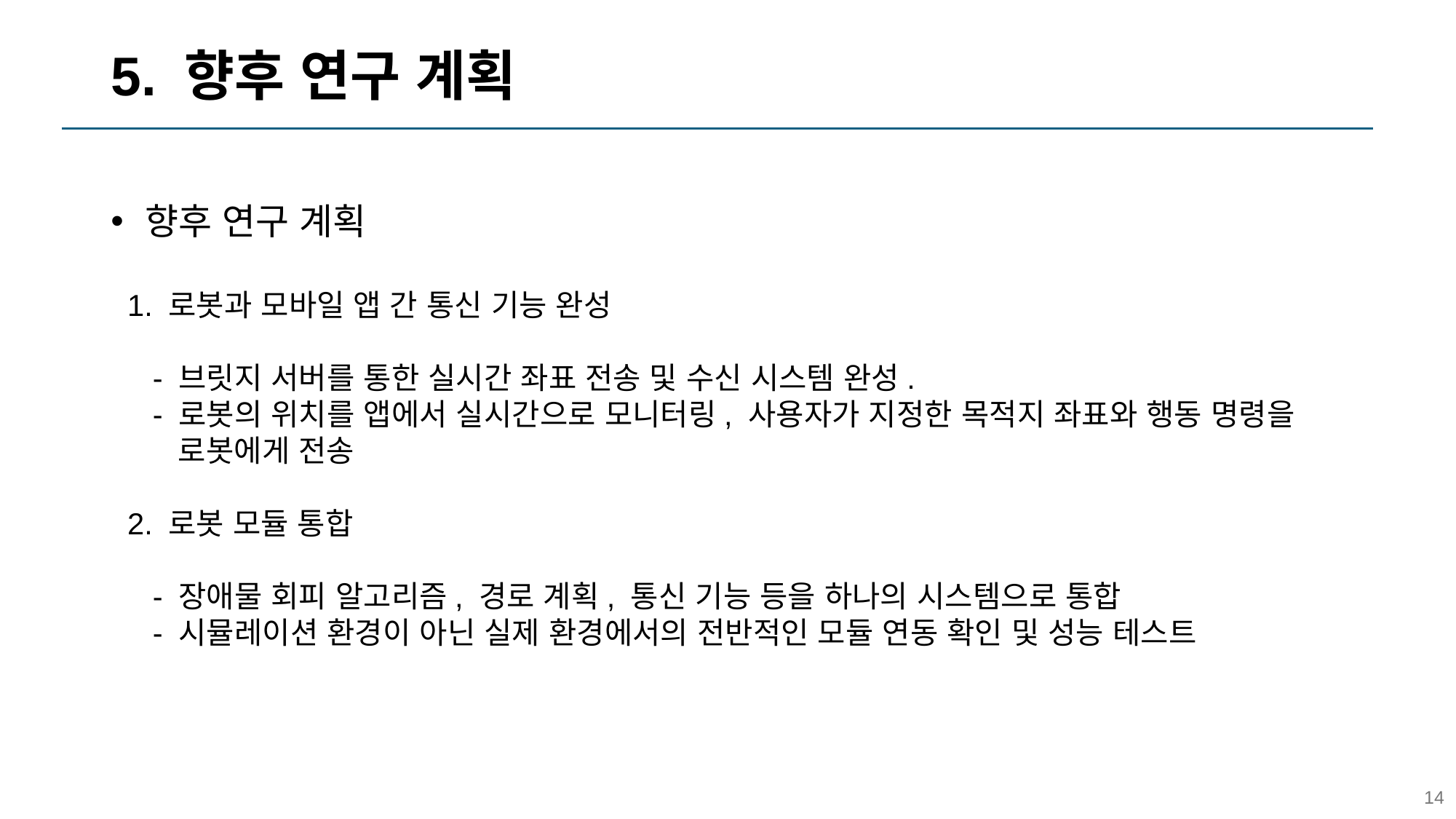

# 5. 향후 연구 계획
향후 연구 계획

  1. 로봇과 모바일 앱 간 통신 기능 완성

     - 브릿지 서버를 통한 실시간 좌표 전송 및 수신 시스템 완성.
     - 로봇의 위치를 앱에서 실시간으로 모니터링, 사용자가 지정한 목적지 좌표와 행동 명령을
       로봇에게 전송

  2. 로봇 모듈 통합

     - 장애물 회피 알고리즘, 경로 계획, 통신 기능 등을 하나의 시스템으로 통합
     - 시뮬레이션 환경이 아닌 실제 환경에서의 전반적인 모듈 연동 확인 및 성능 테스트
14